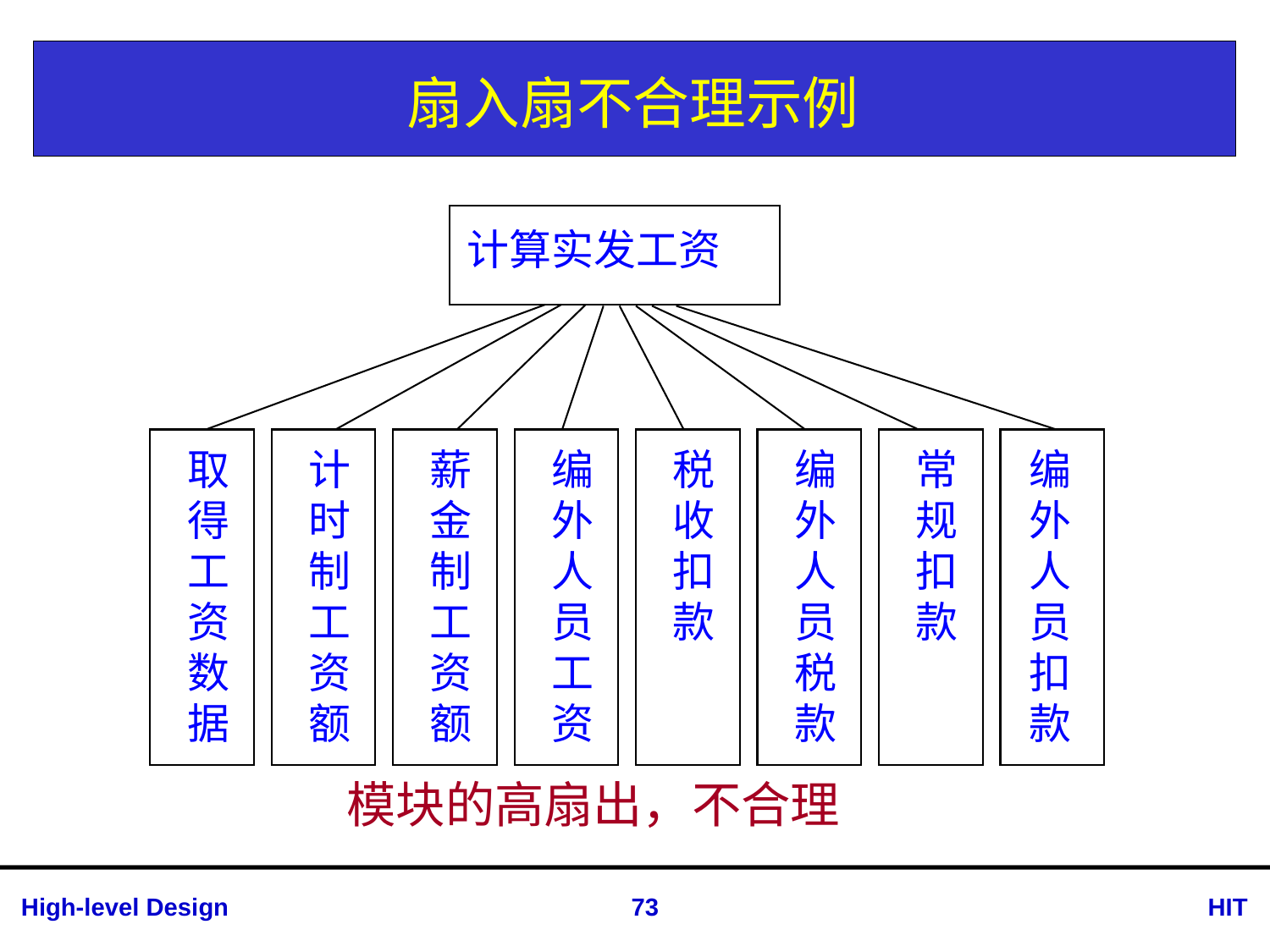

# 扇入扇不合理示例

计算实发工资

取
得
工
资
数
据
计
时
制
工
资
额
薪
金
制
工
资
额
编
外
人
员
工
资
税
收
扣
款
编
外
人
员
税
款
常
规
扣
款
编
外
人
员
扣
款
模块的高扇出，不合理